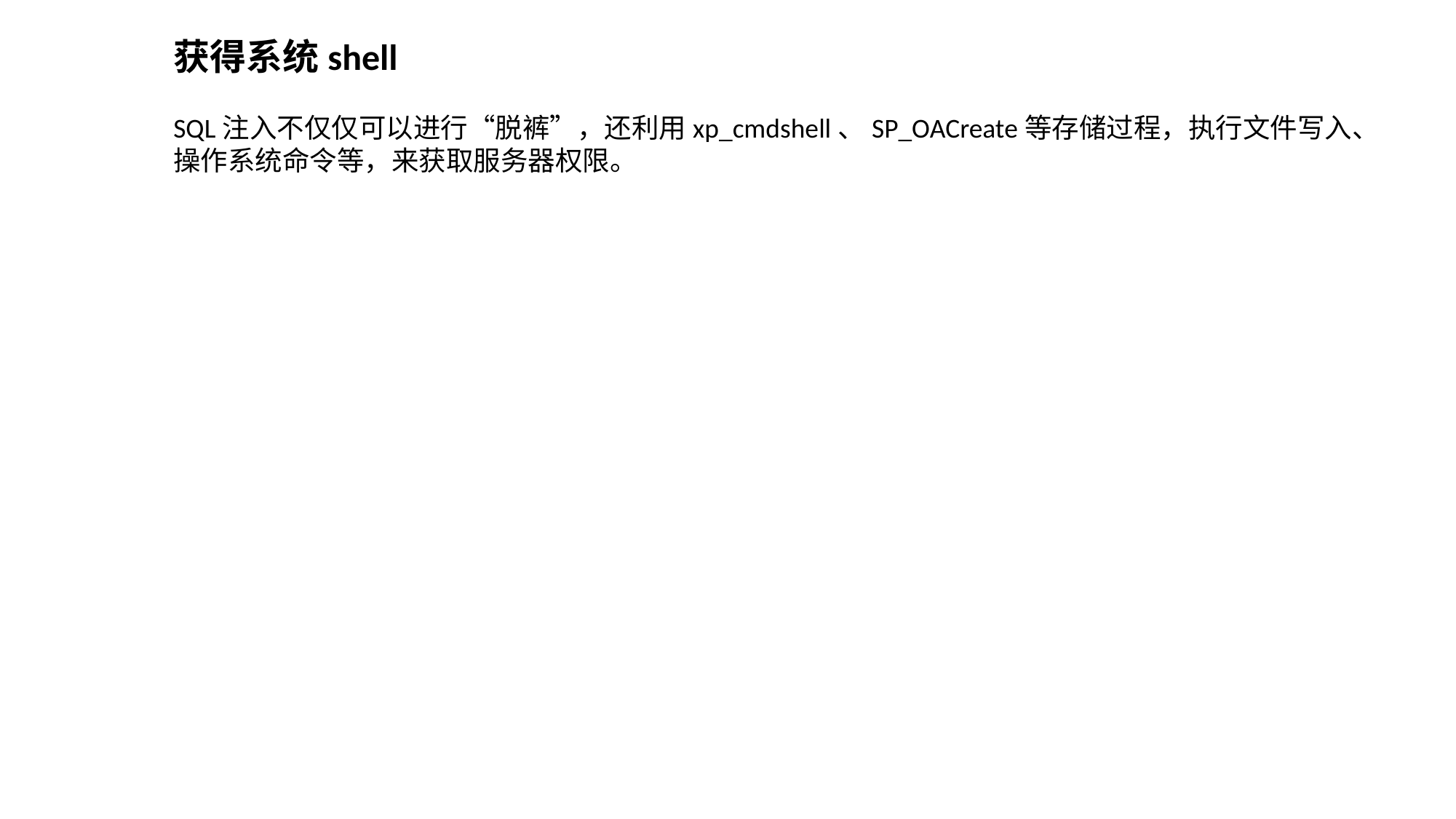

获得系统shell

SQL注入不仅仅可以进行“脱裤”，还利用xp_cmdshell、SP_OACreate等存储过程，执行文件写入、操作系统命令等，来获取服务器权限。